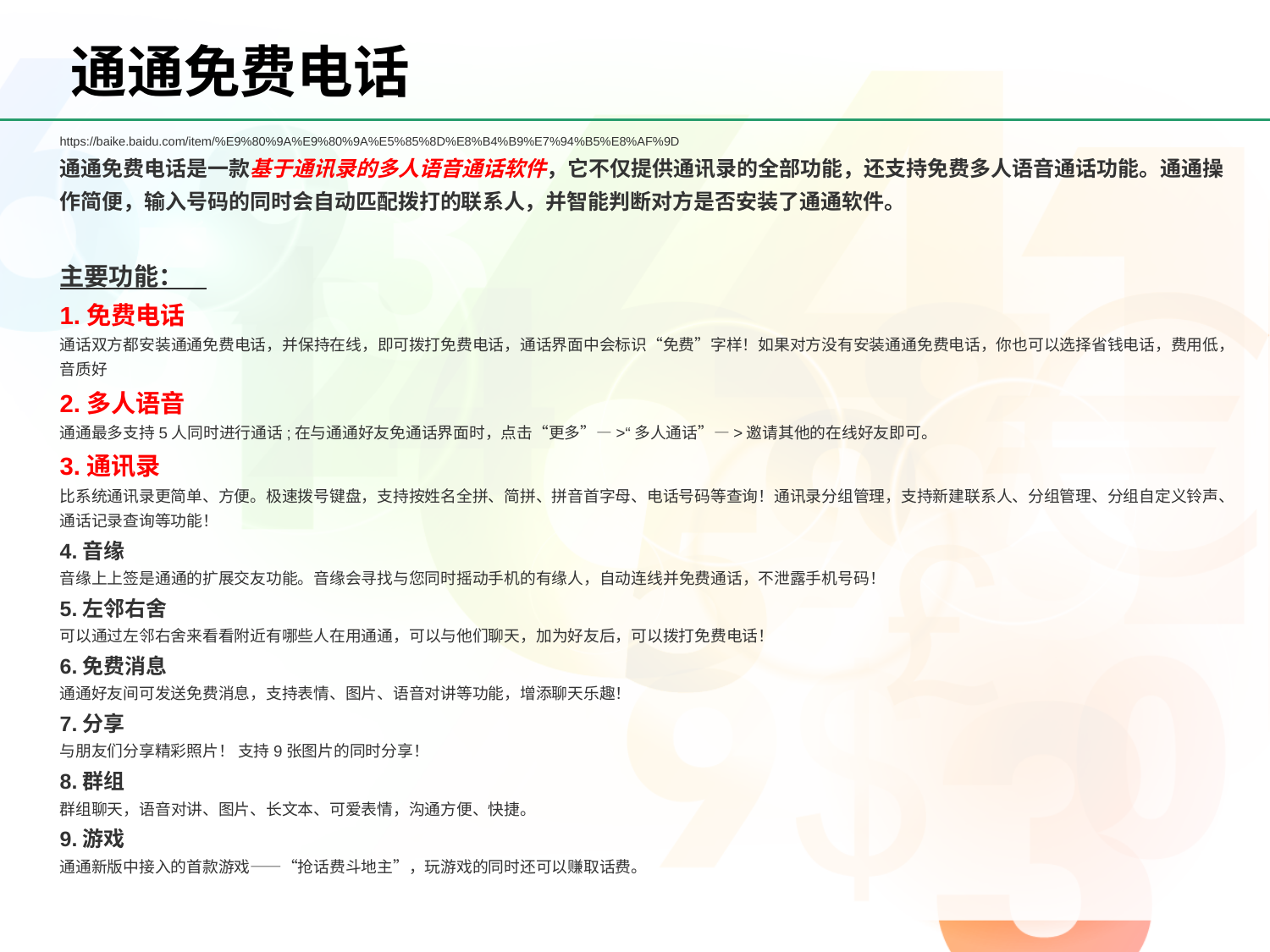

# 通通免费电话
https://baike.baidu.com/item/%E9%80%9A%E9%80%9A%E5%85%8D%E8%B4%B9%E7%94%B5%E8%AF%9D
通通免费电话是一款基于通讯录的多人语音通话软件，它不仅提供通讯录的全部功能，还支持免费多人语音通话功能。通通操作简便，输入号码的同时会自动匹配拨打的联系人，并智能判断对方是否安装了通通软件。

主要功能：
1.免费电话
通话双方都安装通通免费电话，并保持在线，即可拨打免费电话，通话界面中会标识“免费”字样！如果对方没有安装通通免费电话，你也可以选择省钱电话，费用低，音质好
2.多人语音
通通最多支持5人同时进行通话;在与通通好友免通话界面时，点击“更多”—>“多人通话”—>邀请其他的在线好友即可。
3.通讯录
比系统通讯录更简单、方便。极速拨号键盘，支持按姓名全拼、简拼、拼音首字母、电话号码等查询！通讯录分组管理，支持新建联系人、分组管理、分组自定义铃声、通话记录查询等功能！
4.音缘
音缘上上签是通通的扩展交友功能。音缘会寻找与您同时摇动手机的有缘人，自动连线并免费通话，不泄露手机号码！
5.左邻右舍
可以通过左邻右舍来看看附近有哪些人在用通通，可以与他们聊天，加为好友后，可以拨打免费电话！
6.免费消息
通通好友间可发送免费消息，支持表情、图片、语音对讲等功能，增添聊天乐趣！
7.分享
与朋友们分享精彩照片！ 支持9张图片的同时分享！
8.群组
群组聊天，语音对讲、图片、长文本、可爱表情，沟通方便、快捷。
9.游戏
通通新版中接入的首款游戏——“抢话费斗地主”，玩游戏的同时还可以赚取话费。